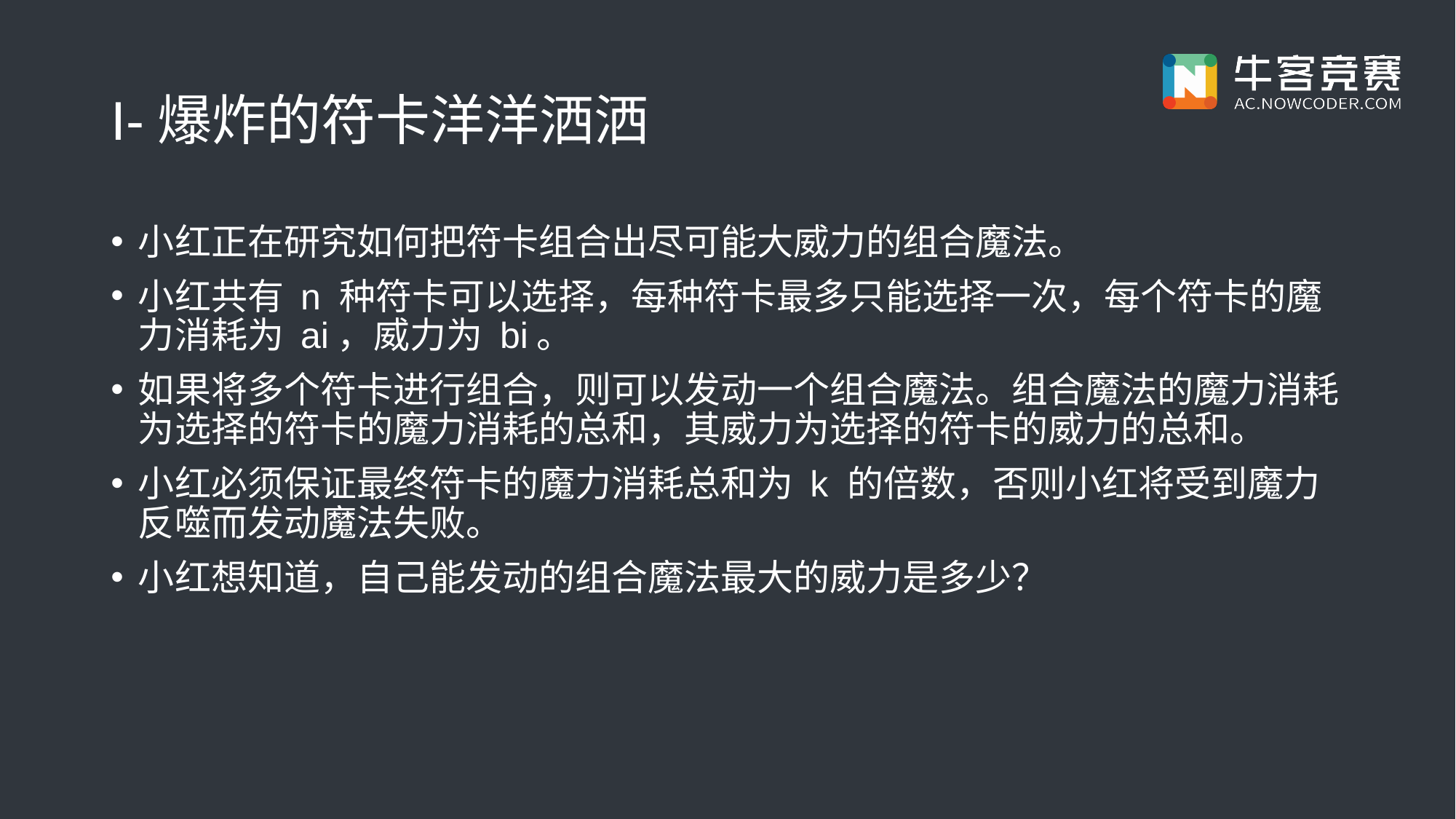

# I-爆炸的符卡洋洋洒洒
小红正在研究如何把符卡组合出尽可能大威力的组合魔法。
小红共有 n 种符卡可以选择，每种符卡最多只能选择一次，每个符卡的魔力消耗为 ai​，威力为 bi​。
如果将多个符卡进行组合，则可以发动一个组合魔法。组合魔法的魔力消耗为选择的符卡的魔力消耗的总和，其威力为选择的符卡的威力的总和。
小红必须保证最终符卡的魔力消耗总和为 k 的倍数，否则小红将受到魔力反噬而发动魔法失败。
小红想知道，自己能发动的组合魔法最大的威力是多少？